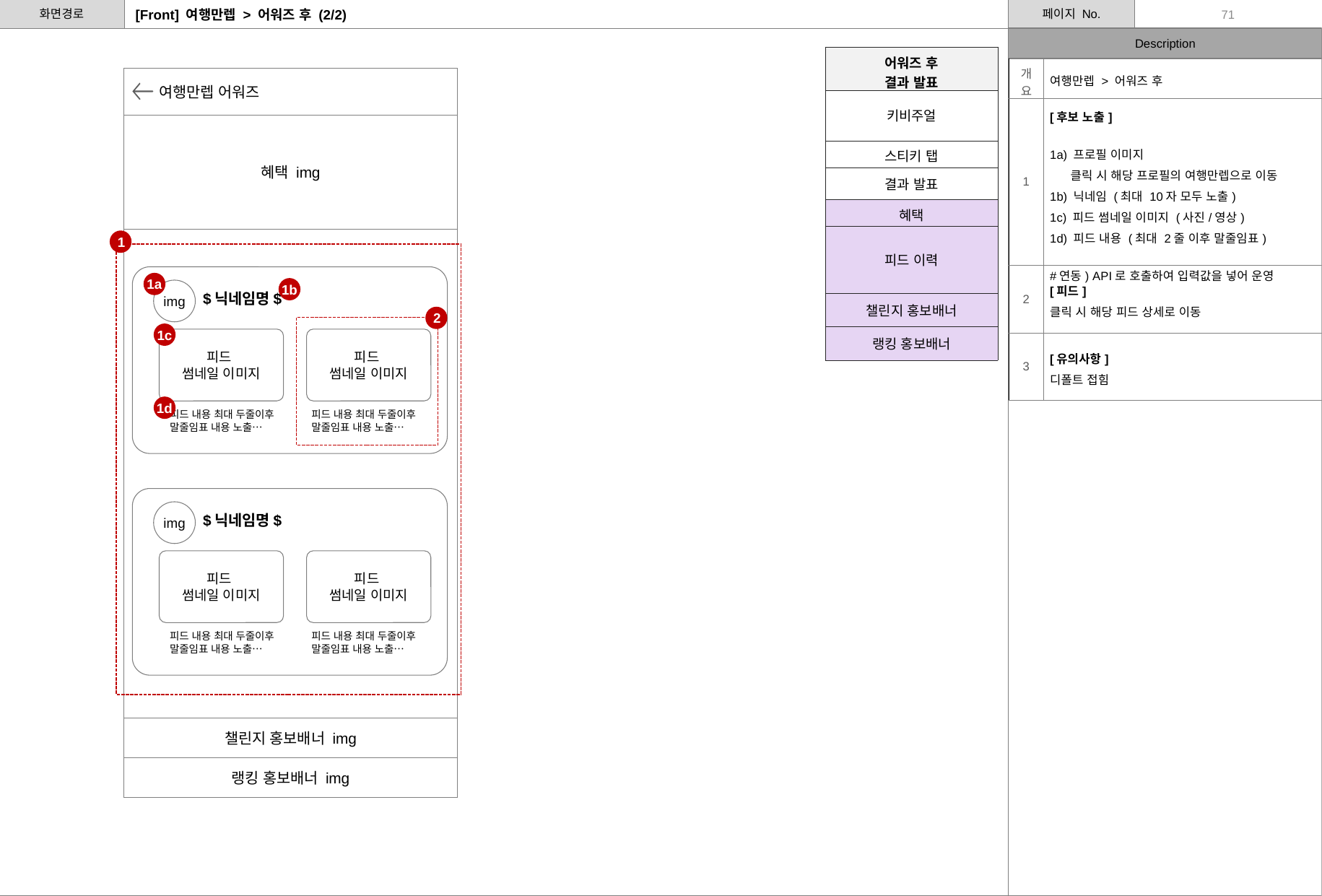

71
# [Front] 여행만렙 > 어워즈 후 (2/2)
| 어워즈 후 결과 발표 |
| --- |
| 키비주얼 |
| 스티키 탭 |
| 결과 발표 |
| 혜택 |
| 피드 이력 |
| 챌린지 홍보배너 |
| 랭킹 홍보배너 |
| 개요 | 여행만렙 > 어워즈 후 |
| --- | --- |
| 1 | [후보 노출] 1a) 프로필 이미지 클릭 시 해당 프로필의 여행만렙으로 이동 1b) 닉네임 (최대 10자 모두 노출) 1c) 피드 썸네일 이미지 (사진/영상) 1d) 피드 내용 (최대 2줄 이후 말줄임표) #연동) API로 호출하여 입력값을 넣어 운영 |
| 2 | [피드] 클릭 시 해당 피드 상세로 이동 |
| 3 | [유의사항] 디폴트 접힘 |

여행만렙 어워즈

혜택 img
1

img
$닉네임명$
피드
썸네일 이미지
피드
썸네일 이미지
피드 내용 최대 두줄이후 말줄임표 내용 노출…
피드 내용 최대 두줄이후 말줄임표 내용 노출…
1a
1b
2

1c
1d

img
$닉네임명$
피드
썸네일 이미지
피드
썸네일 이미지
피드 내용 최대 두줄이후 말줄임표 내용 노출…
피드 내용 최대 두줄이후 말줄임표 내용 노출…
챌린지 홍보배너 img
랭킹 홍보배너 img